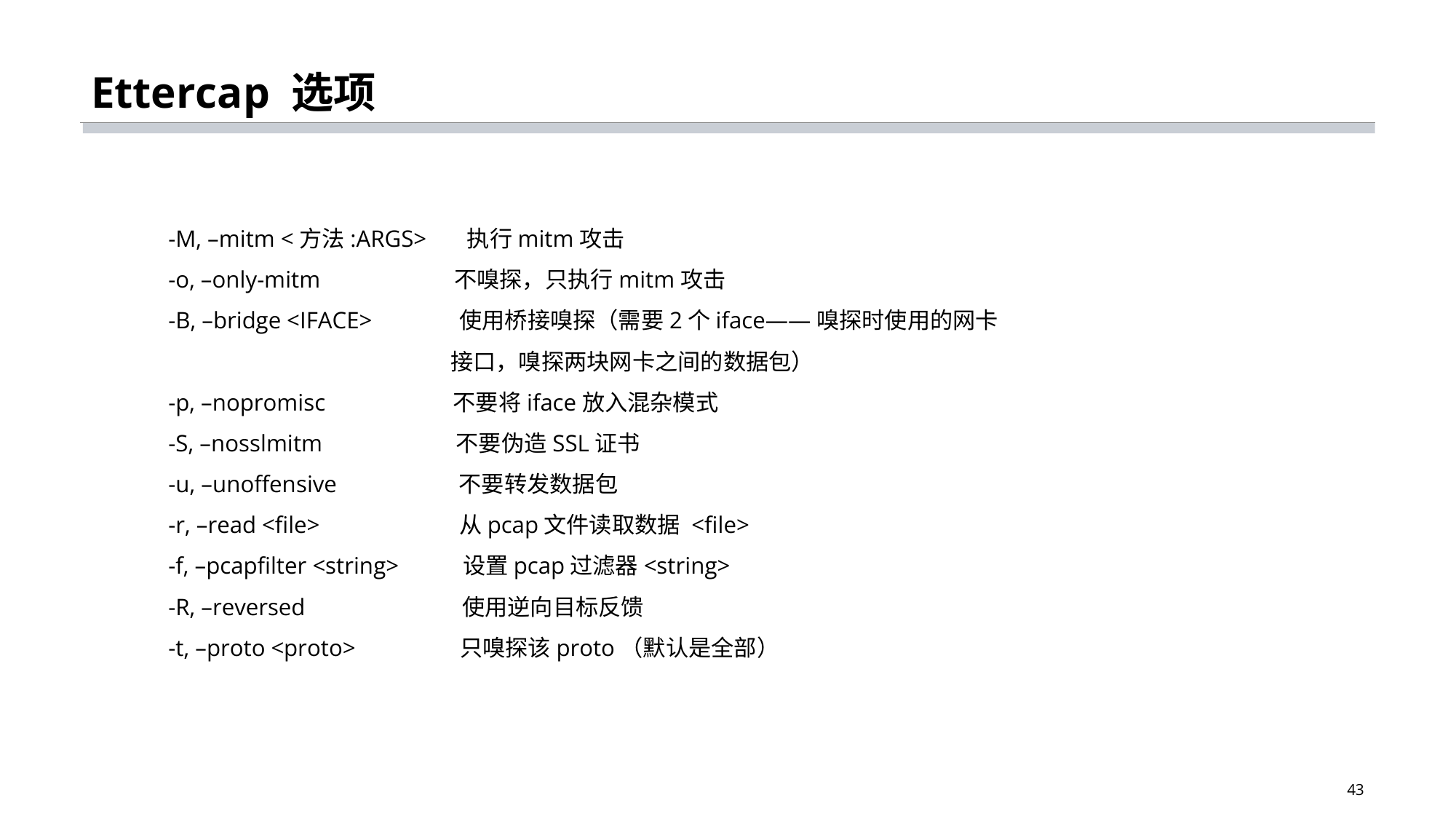

# Ettercap 选项
  -M, –mitm <方法:ARGS>      执行mitm攻击
  -o, –only-mitm                      不嗅探，只执行mitm攻击
  -B, –bridge <IFACE>              使用桥接嗅探（需要2个iface——嗅探时使用的网卡			             接口，嗅探两块网卡之间的数据包）
  -p, –nopromisc                     不要将iface放入混杂模式
  -S, –nosslmitm                      不要伪造SSL证书
  -u, –unoffensive                    不要转发数据包
  -r, –read <file>                       从pcap文件读取数据 <file>
  -f, –pcapfilter <string>          设置pcap过滤器<string>
  -R, –reversed                          使用逆向目标反馈
  -t, –proto <proto>                 只嗅探该proto（默认是全部）
43